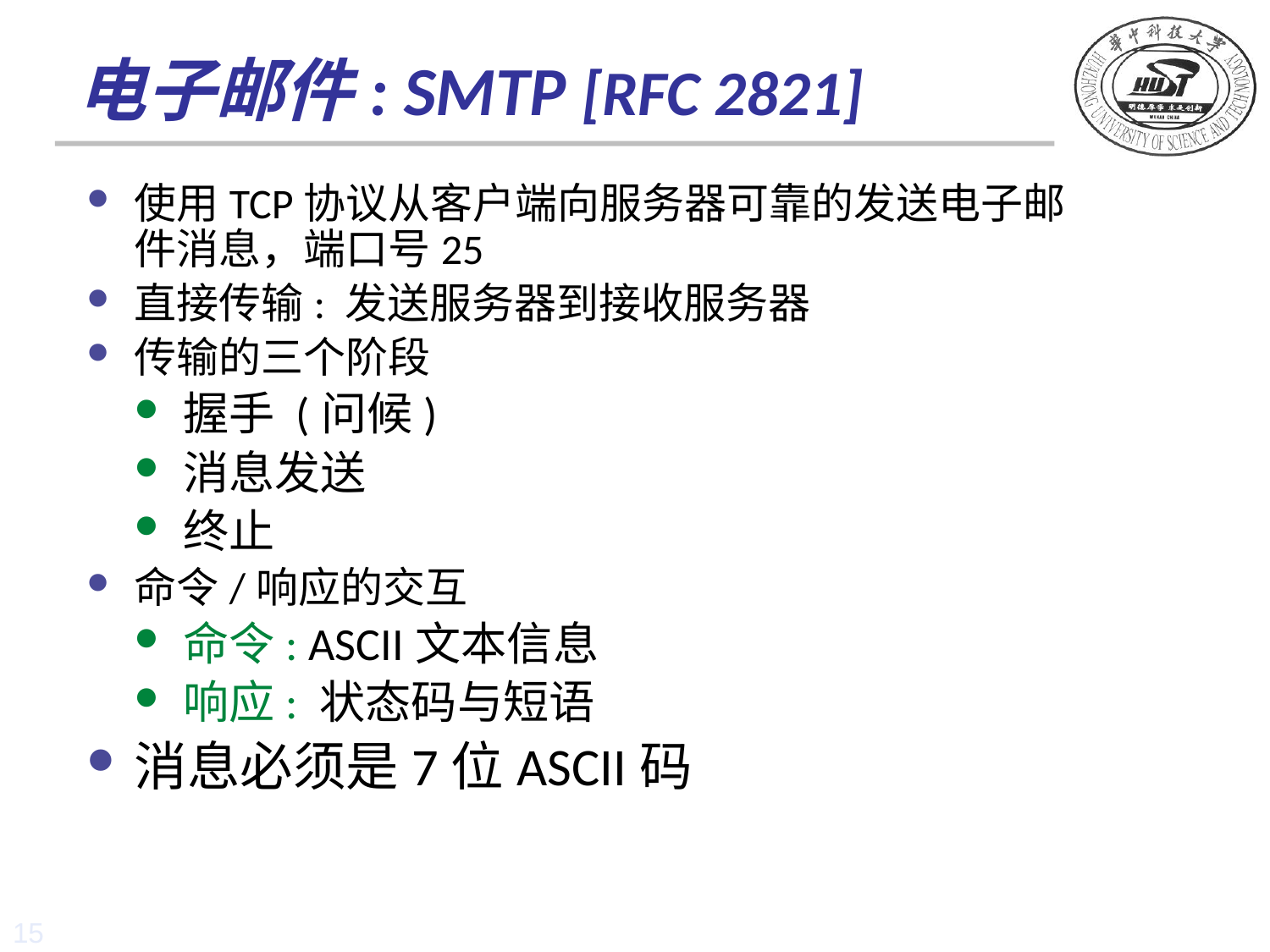

# 电子邮件: SMTP [RFC 2821]
使用TCP协议从客户端向服务器可靠的发送电子邮件消息，端口号25
直接传输: 发送服务器到接收服务器
传输的三个阶段
握手 (问候)
消息发送
终止
命令/响应的交互
命令: ASCII文本信息
响应: 状态码与短语
消息必须是7位ASCII码

15